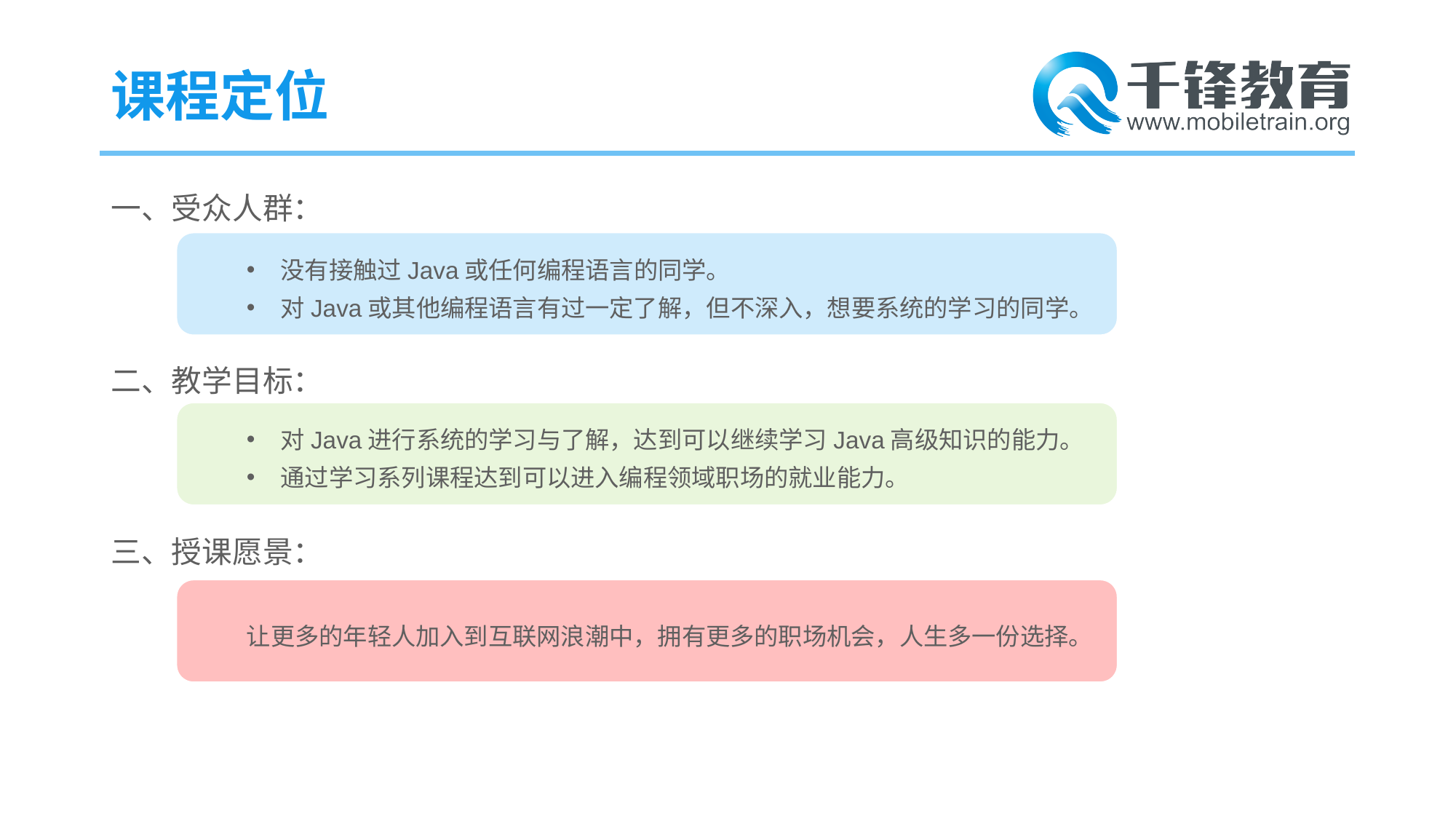

# 课程定位
一、受众人群：

二、教学目标：

三、授课愿景：

没有接触过Java或任何编程语言的同学。
对Java或其他编程语言有过一定了解，但不深入，想要系统的学习的同学。
对Java进行系统的学习与了解，达到可以继续学习Java高级知识的能力。
通过学习系列课程达到可以进入编程领域职场的就业能力。
让更多的年轻人加入到互联网浪潮中，拥有更多的职场机会，人生多一份选择。